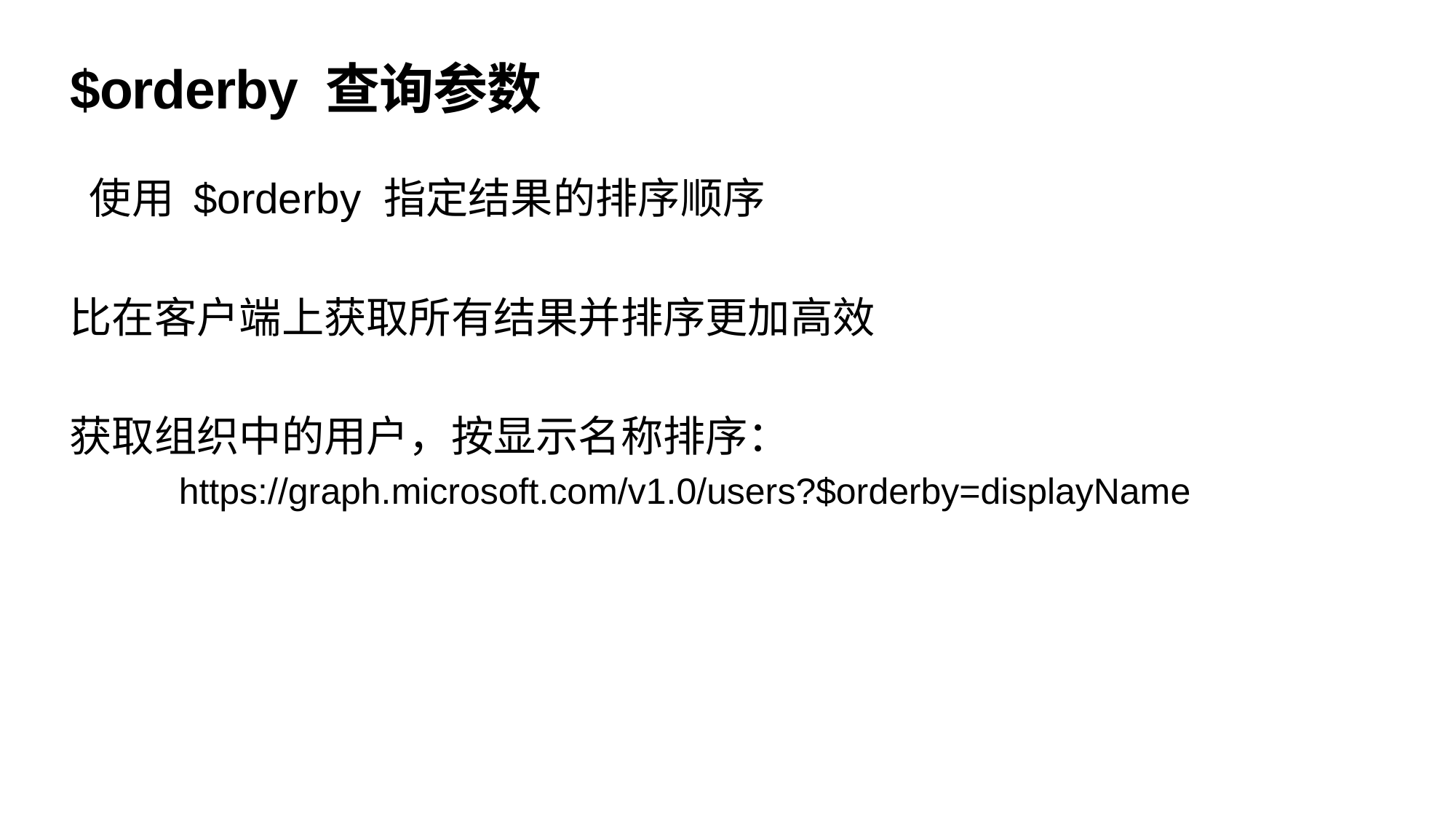

# $orderby 查询参数
 使用 $orderby 指定结果的排序顺序

比在客户端上获取所有结果并排序更加高效

获取组织中的用户，按显示名称排序：
	https://graph.microsoft.com/v1.0/users?$orderby=displayName